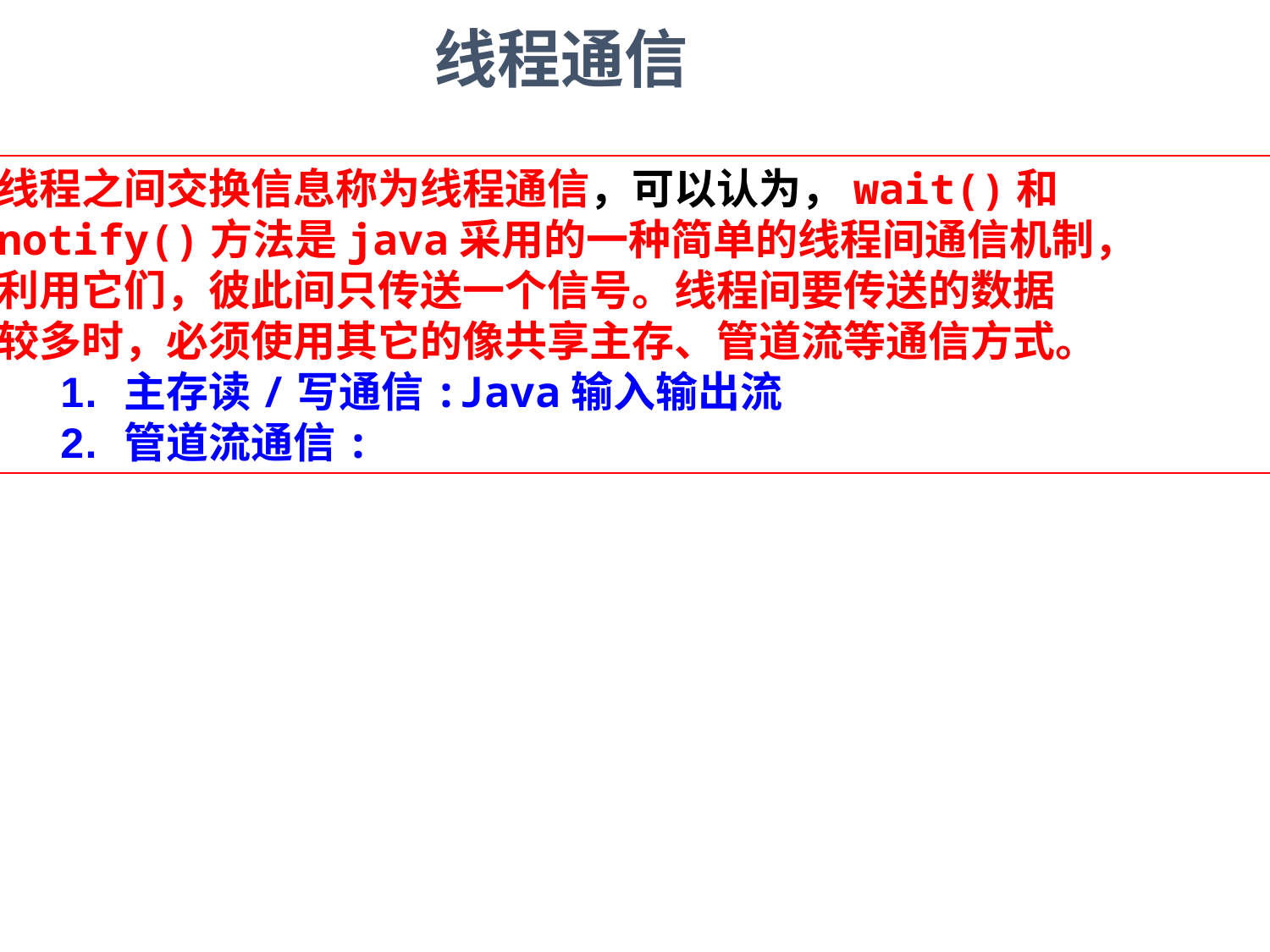

线程通信
线程之间交换信息称为线程通信，可以认为，wait()和
notify()方法是java采用的一种简单的线程间通信机制，
利用它们，彼此间只传送一个信号。线程间要传送的数据
较多时，必须使用其它的像共享主存、管道流等通信方式。
主存读/写通信:Java输入输出流
管道流通信: